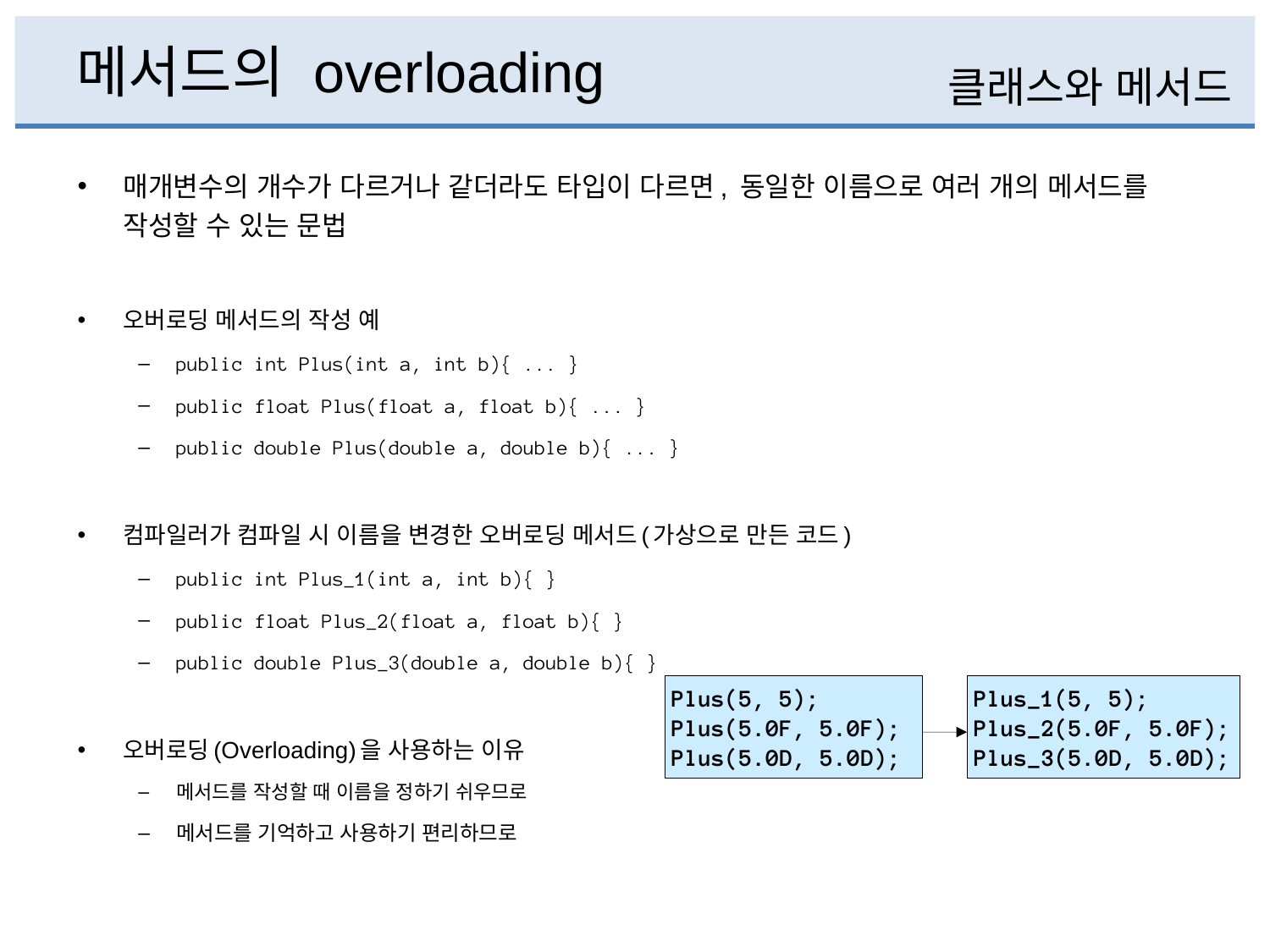

# 메서드의 overloading
클래스와 메서드
매개변수의 개수가 다르거나 같더라도 타입이 다르면, 동일한 이름으로 여러 개의 메서드를 작성할 수 있는 문법

오버로딩 메서드의 작성 예
public int Plus(int a, int b){ ... }
public float Plus(float a, float b){ ... }
public double Plus(double a, double b){ ... }

컴파일러가 컴파일 시 이름을 변경한 오버로딩 메서드(가상으로 만든 코드)
public int Plus_1(int a, int b){ }
public float Plus_2(float a, float b){ }
public double Plus_3(double a, double b){ }

오버로딩(Overloading)을 사용하는 이유
메서드를 작성할 때 이름을 정하기 쉬우므로
메서드를 기억하고 사용하기 편리하므로
Plus(5, 5);
Plus(5.0F, 5.0F);
Plus(5.0D, 5.0D);
Plus_1(5, 5);
Plus_2(5.0F, 5.0F);
Plus_3(5.0D, 5.0D);